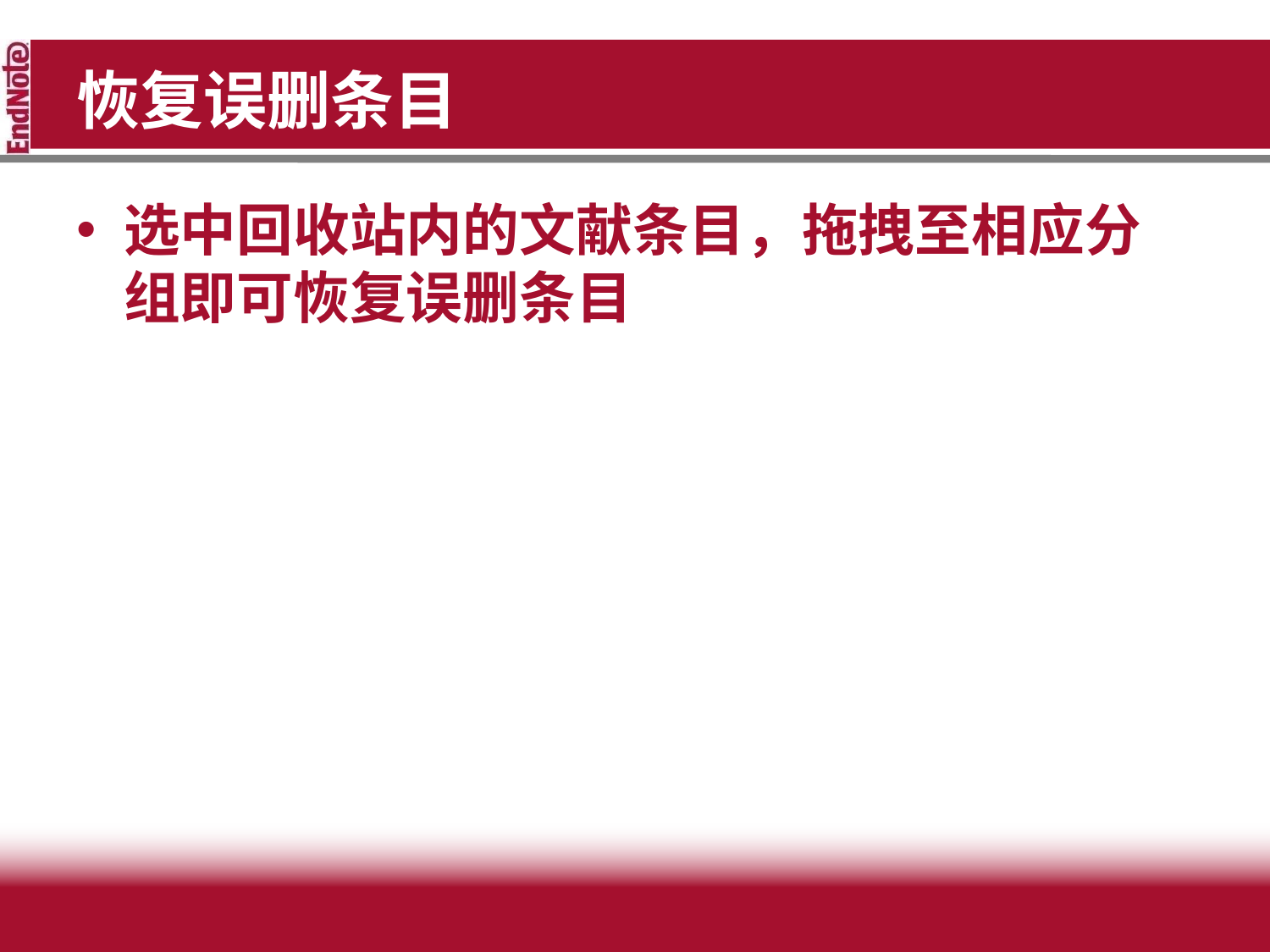

# 恢复误删条目
选中回收站内的文献条目，拖拽至相应分组即可恢复误删条目